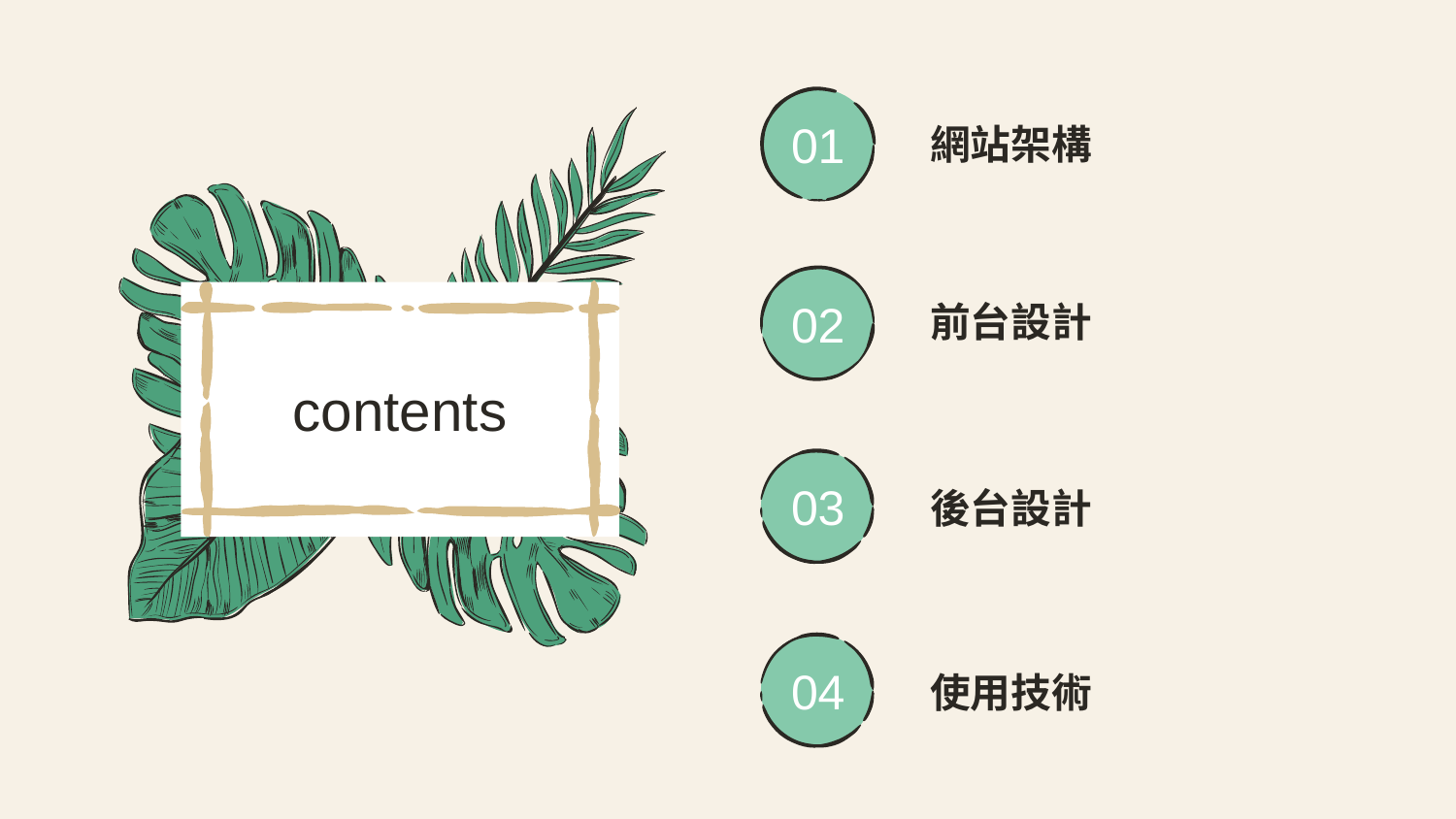

01
網站架構

02

前台設計

# contents

03
後台設計

04
使用技術